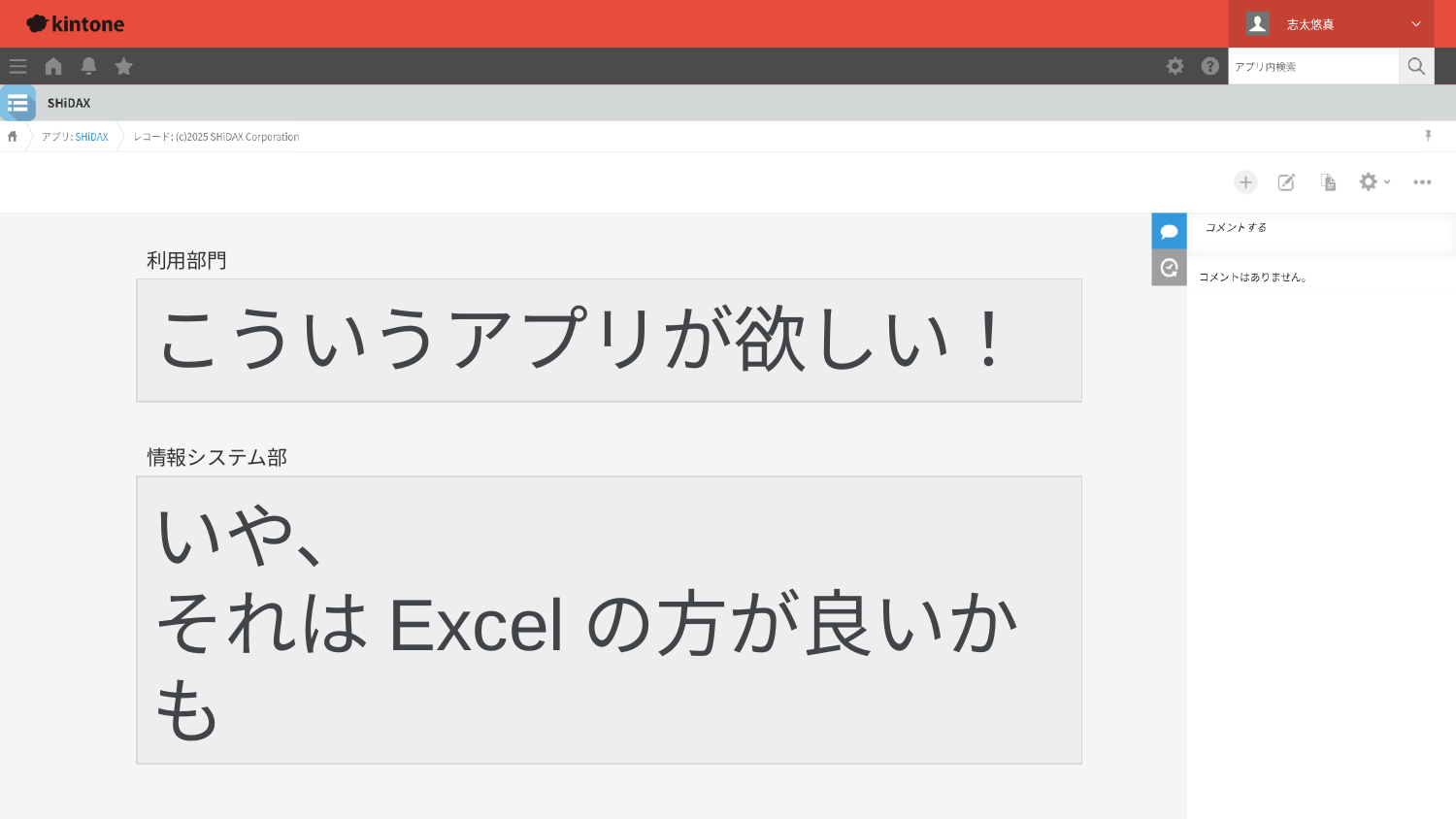

利用部門
# こういうアプリが欲しい！
情報システム部
いや、
それはExcelの方が良いかも